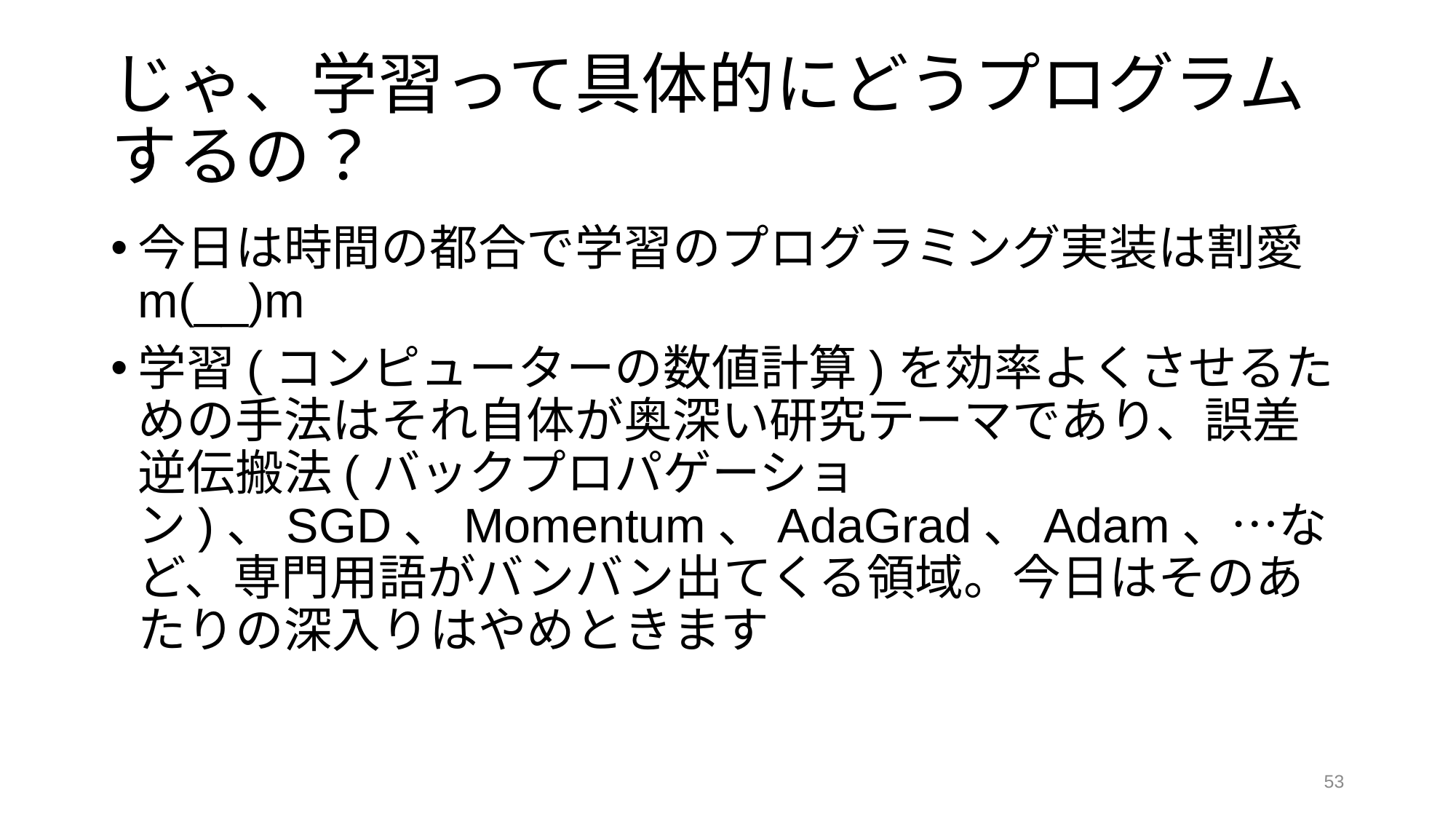

# じゃ、学習って具体的にどうプログラムするの？
今日は時間の都合で学習のプログラミング実装は割愛m(__)m
学習(コンピューターの数値計算)を効率よくさせるための手法はそれ自体が奥深い研究テーマであり、誤差逆伝搬法(バックプロパゲーション)、SGD、Momentum、AdaGrad、Adam、…など、専門用語がバンバン出てくる領域。今日はそのあたりの深入りはやめときます

53